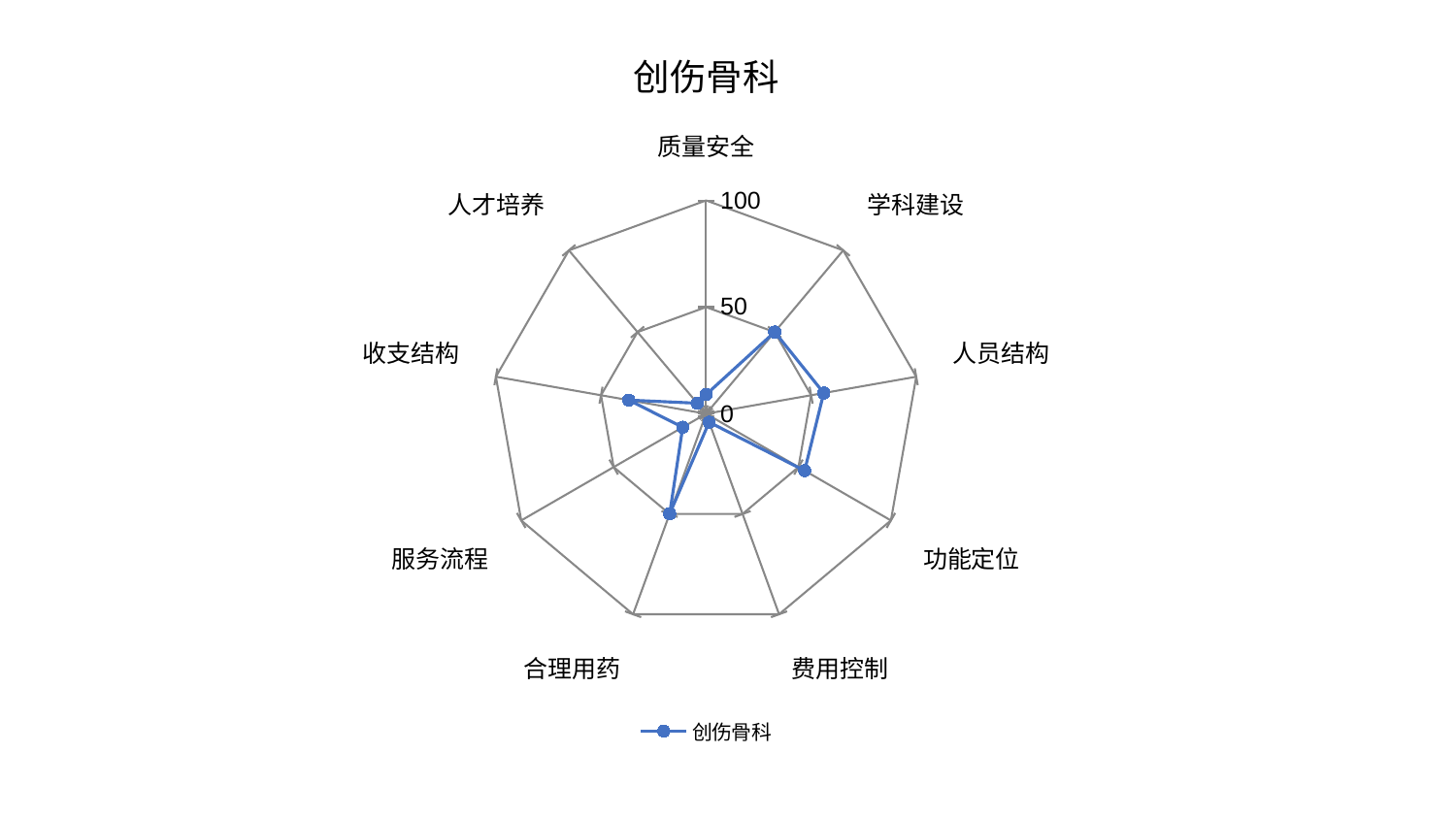

### Chart: 创伤骨科

| Category | 创伤骨科 |
|---|---|
| 质量安全 | 8.985550165897498 |
| 学科建设 | 50.050300080374384 |
| 人员结构 | 55.98581630548592 |
| 功能定位 | 53.34151964754161 |
| 费用控制 | 4.205565578807176 |
| 合理用药 | 49.87963346818182 |
| 服务流程 | 12.6470646280033 |
| 收支结构 | 36.78668331953508 |
| 人才培养 | 6.446908998082662 |
128